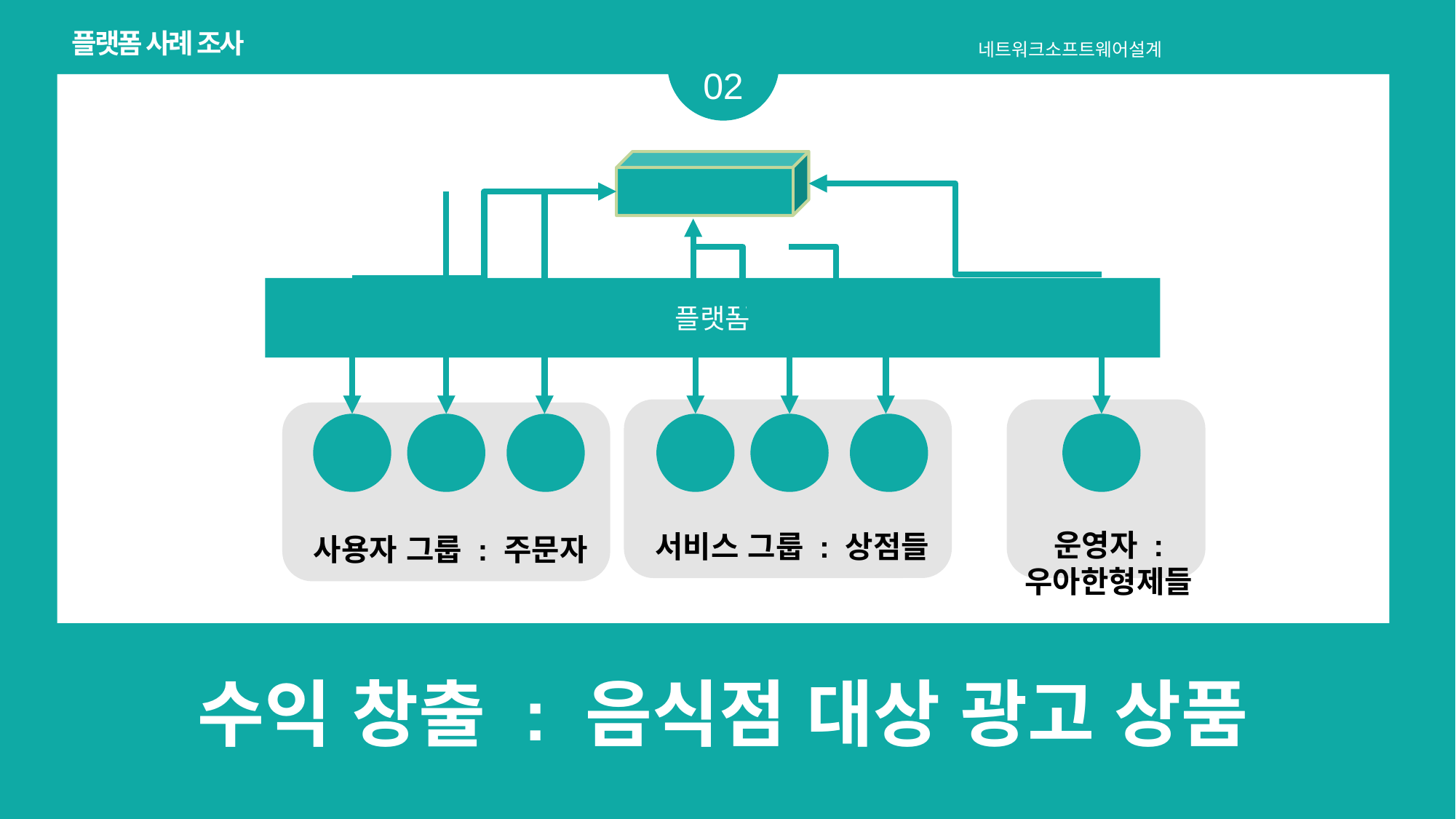

플랫폼 사례 조사
네트워크소프트웨어설계
02

플랫폼

운영자 : 우아한형제들
서비스 그룹 : 상점들
사용자 그룹 : 주문자

수익 창출 : 음식점 대상 광고 상품